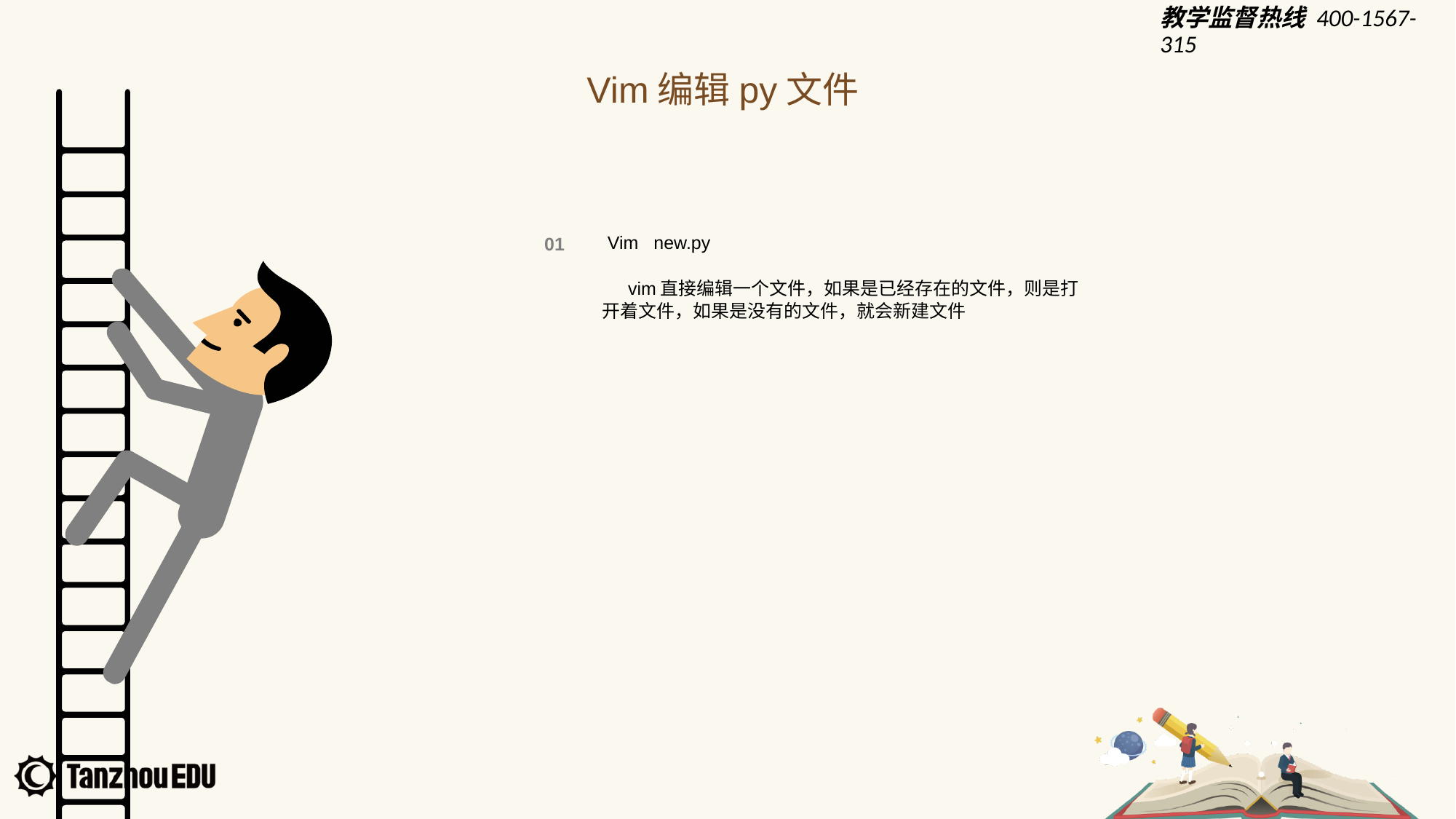

Vim编辑py文件

 Vim   new.py

     vim直接编辑一个文件，如果是已经存在的文件，则是打开着文件，如果是没有的文件，就会新建文件

01